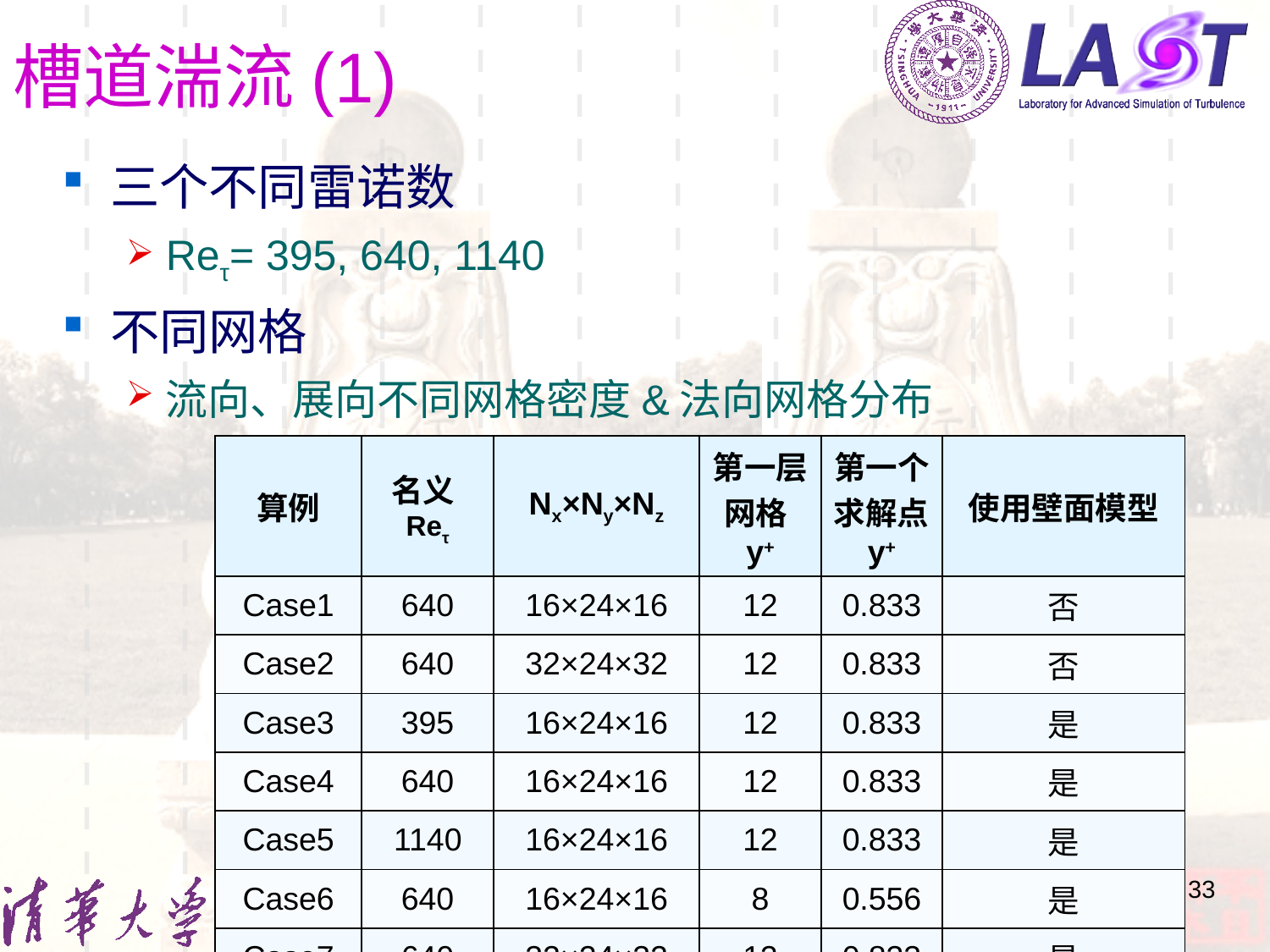

# 槽道湍流(1)
三个不同雷诺数
Reτ= 395, 640, 1140
不同网格
流向、展向不同网格密度&法向网格分布
| 算例 | 名义Reτ | Nx×Ny×Nz | 第一层网格y+ | 第一个求解点y+ | 使用壁面模型 |
| --- | --- | --- | --- | --- | --- |
| Case1 | 640 | 16×24×16 | 12 | 0.833 | 否 |
| Case2 | 640 | 32×24×32 | 12 | 0.833 | 否 |
| Case3 | 395 | 16×24×16 | 12 | 0.833 | 是 |
| Case4 | 640 | 16×24×16 | 12 | 0.833 | 是 |
| Case5 | 1140 | 16×24×16 | 12 | 0.833 | 是 |
| Case6 | 640 | 16×24×16 | 8 | 0.556 | 是 |
| Case7 | 640 | 32×24×32 | 12 | 0.833 | 是 |
33